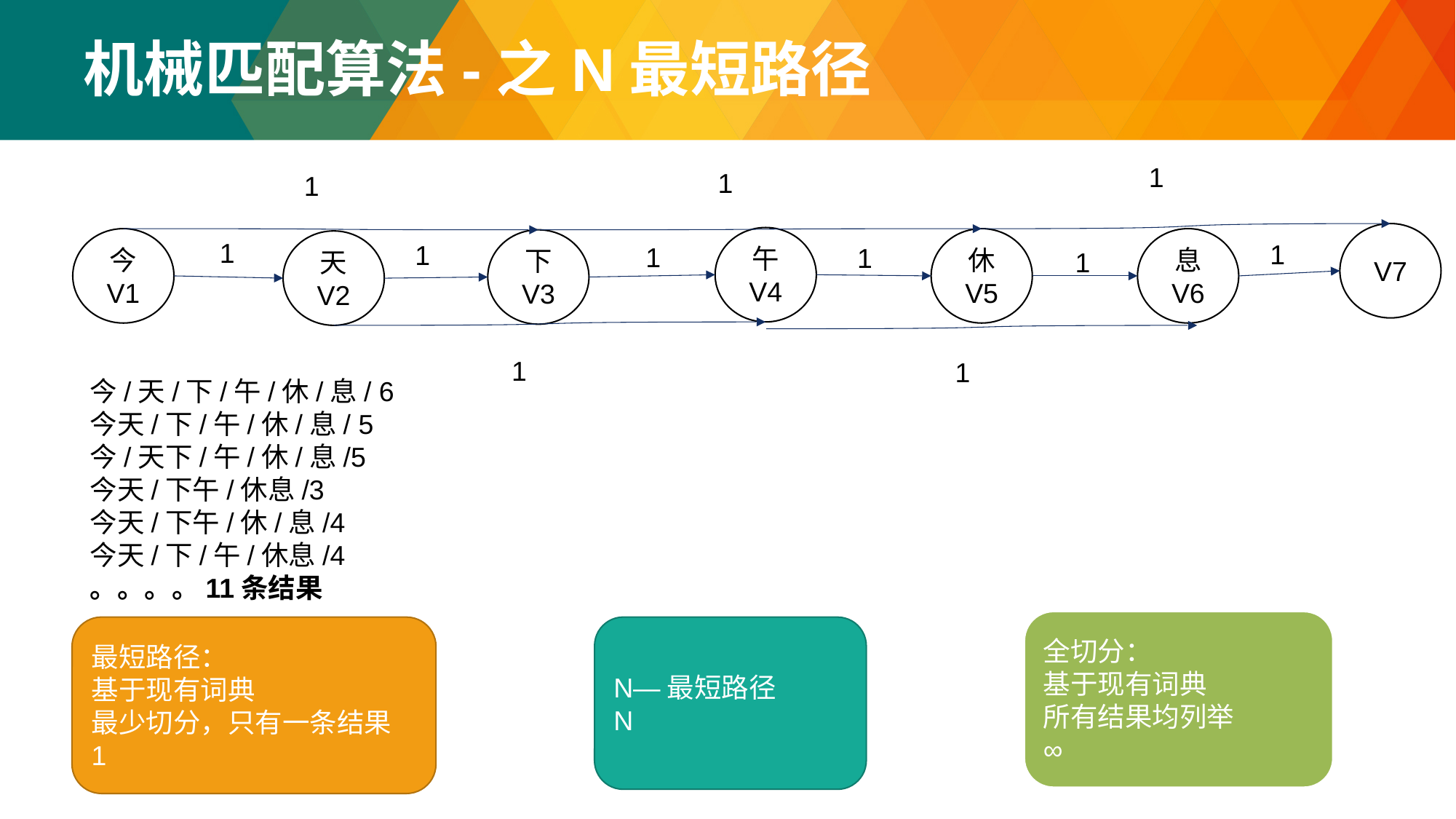

机械匹配算法-之N最短路径
1
1
1
V7
午
V4
今
V1
休
V5
息
V6
下
V3
1
天
V2
1
1
1
1
1
1
1
今/天/下/午/休/息/ 6
今天/下/午/休/息/ 5
今/天下/午/休/息/5
今天/下午/休息/3
今天/下午/休/息/4
今天/下/午/休息/4
。。。。11条结果

全切分：
基于现有词典
所有结果均列举
∞
最短路径：
基于现有词典
最少切分，只有一条结果
1
N—最短路径
N